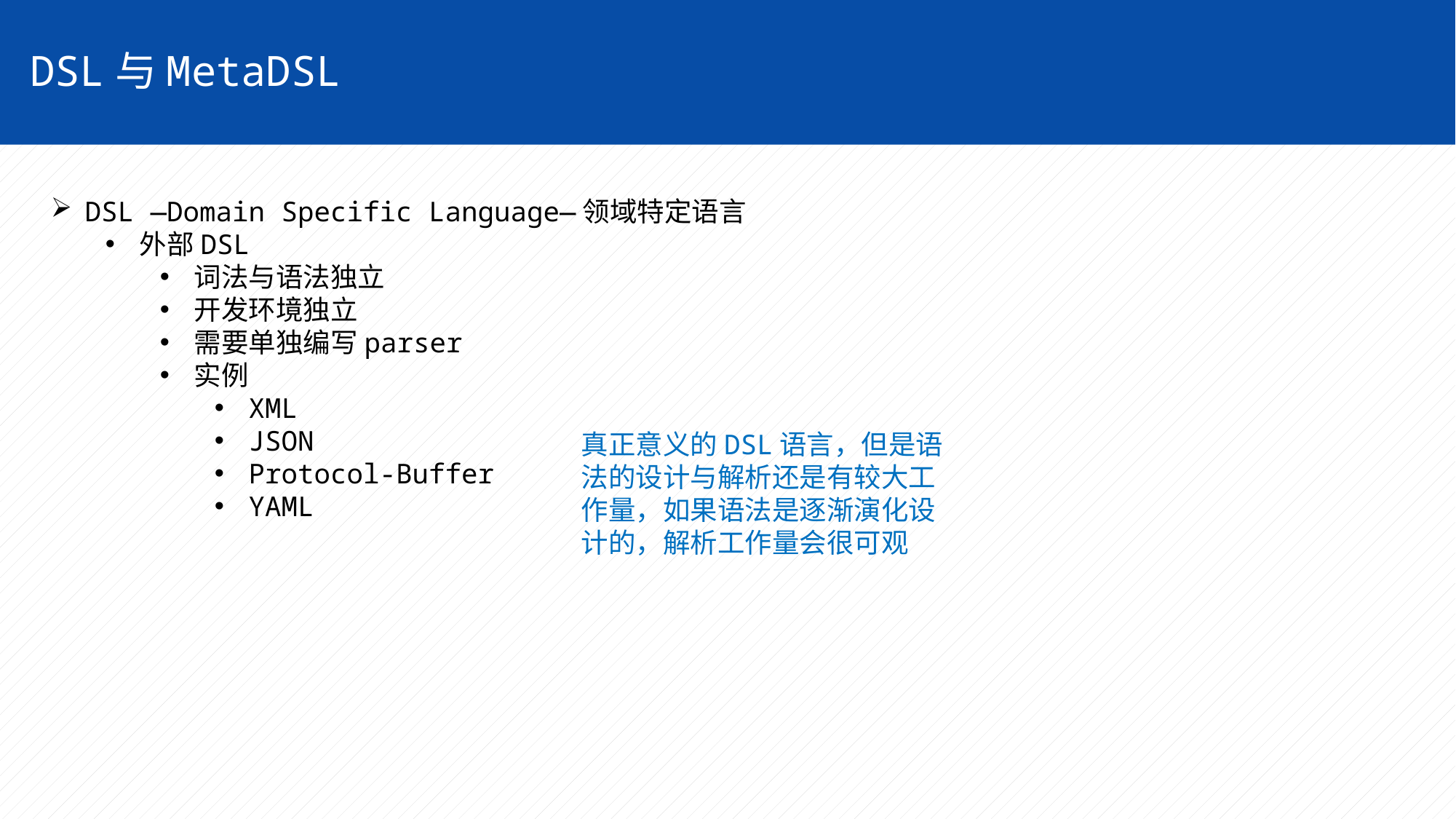

DSL与MetaDSL
DSL —Domain Specific Language—领域特定语言
外部DSL
词法与语法独立
开发环境独立
需要单独编写parser
实例
XML
JSON
Protocol-Buffer
YAML
真正意义的DSL语言，但是语法的设计与解析还是有较大工作量，如果语法是逐渐演化设计的，解析工作量会很可观